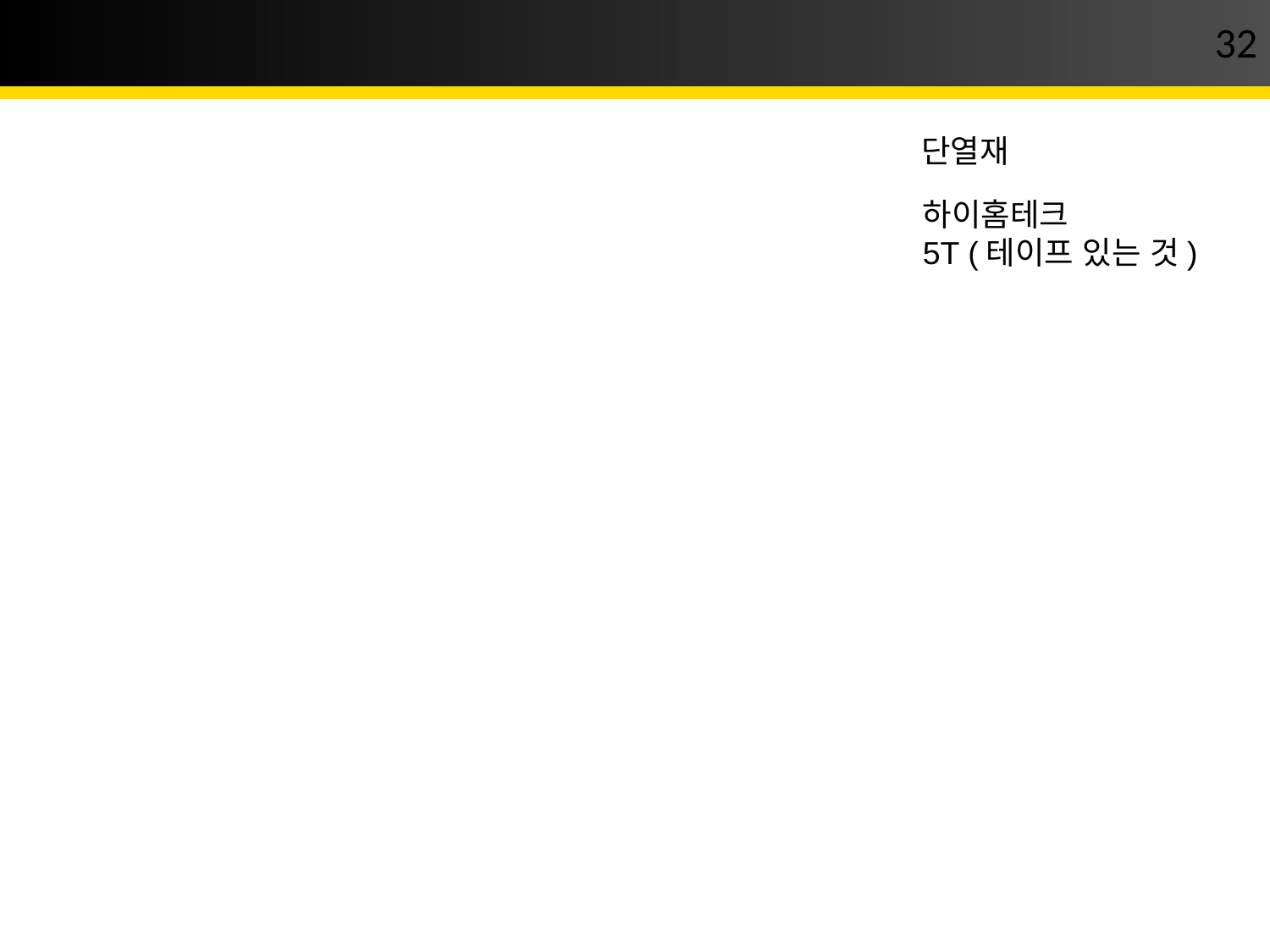

32
Plant2
단열재
하이홈테크
5T (테이프 있는 것)